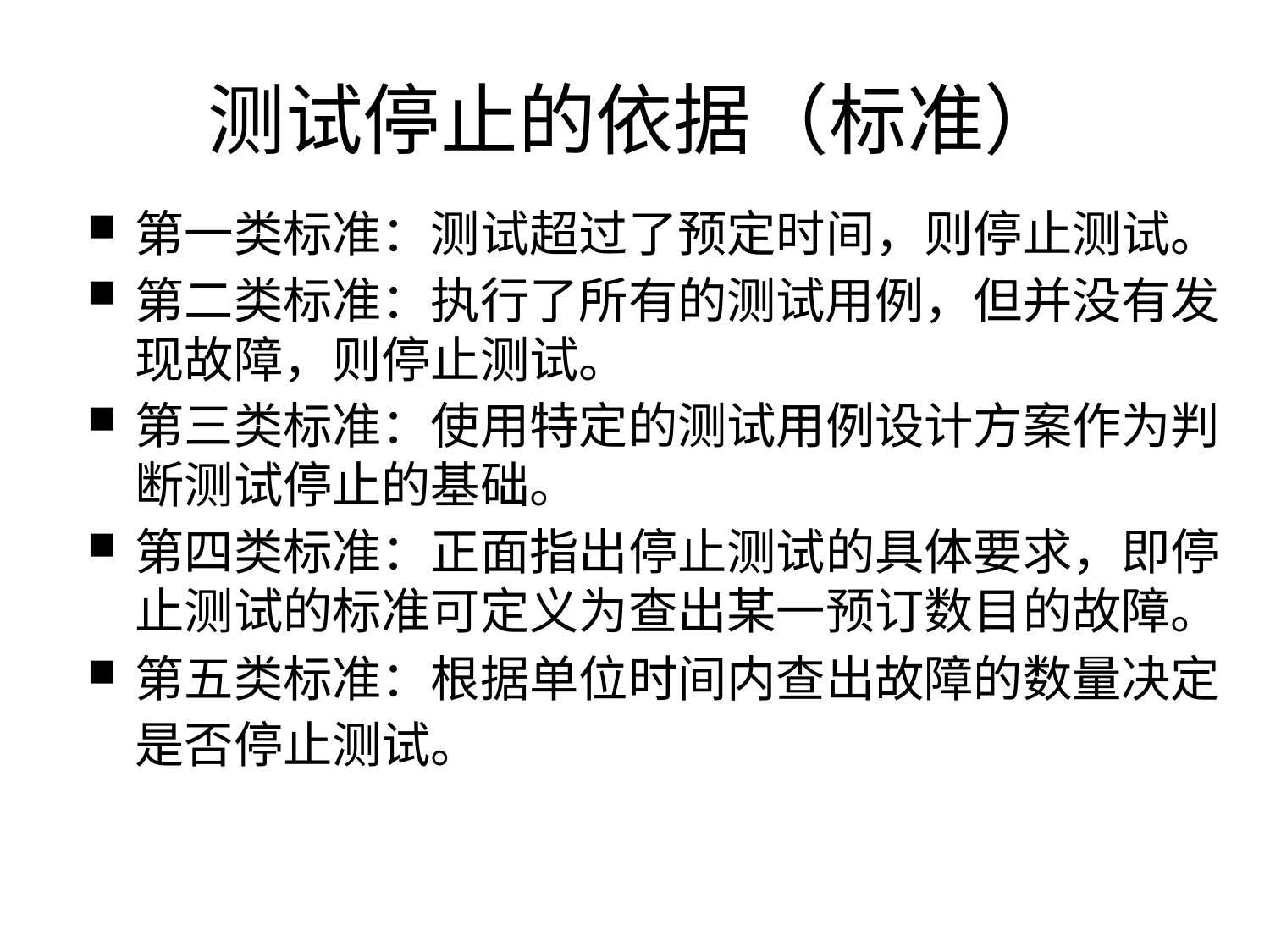

# 测试停止的依据（标准）
第一类标准：测试超过了预定时间，则停止测试。
第二类标准：执行了所有的测试用例，但并没有发现故障，则停止测试。
第三类标准：使用特定的测试用例设计方案作为判断测试停止的基础。
第四类标准：正面指出停止测试的具体要求，即停止测试的标准可定义为查出某一预订数目的故障。
第五类标准：根据单位时间内查出故障的数量决定是否停止测试。